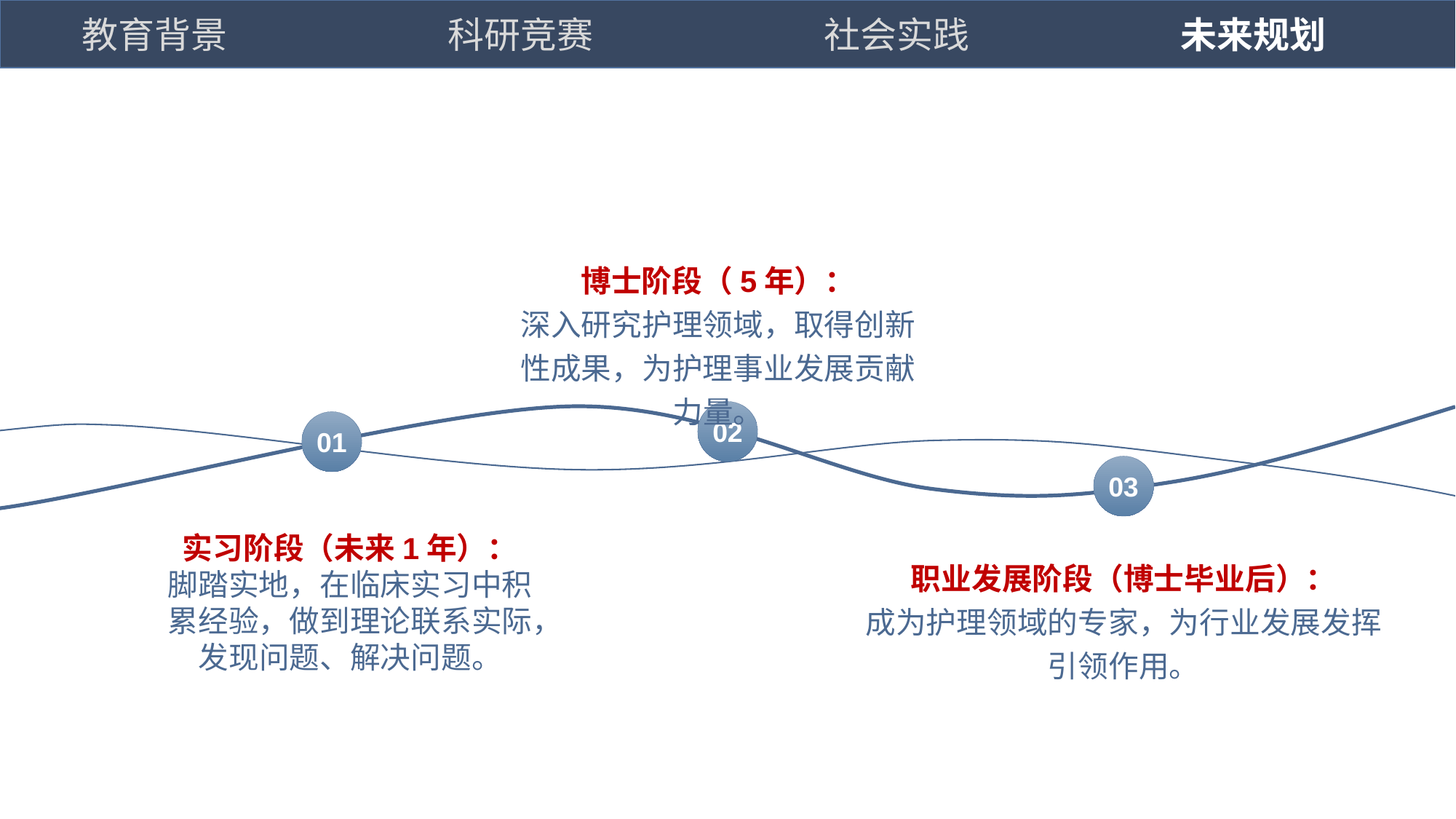

教育背景
科研竞赛
社会实践
未来规划
博士阶段（5年）：
深入研究护理领域，取得创新性成果，为护理事业发展贡献力量。

02
01

03
实习阶段（未来1年）：
脚踏实地，在临床实习中积累经验，做到理论联系实际，发现问题、解决问题。
职业发展阶段（博士毕业后）：
成为护理领域的专家，为行业发展发挥引领作用。